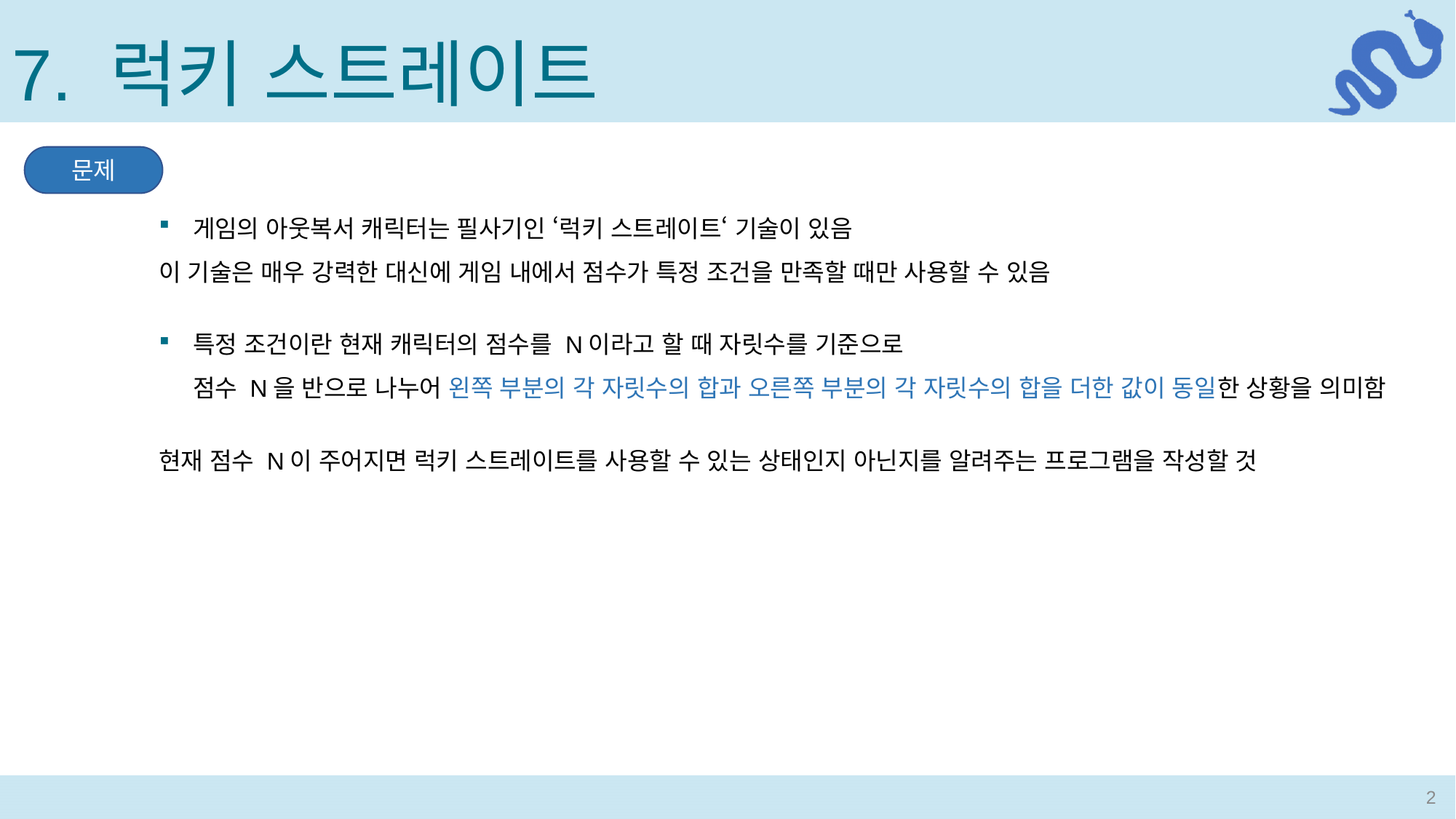

7. 럭키 스트레이트
문제
게임의 아웃복서 캐릭터는 필사기인 ‘럭키 스트레이트‘ 기술이 있음
이 기술은 매우 강력한 대신에 게임 내에서 점수가 특정 조건을 만족할 때만 사용할 수 있음

특정 조건이란 현재 캐릭터의 점수를 N이라고 할 때 자릿수를 기준으로
점수 N을 반으로 나누어 왼쪽 부분의 각 자릿수의 합과 오른쪽 부분의 각 자릿수의 합을 더한 값이 동일한 상황을 의미함

현재 점수 N이 주어지면 럭키 스트레이트를 사용할 수 있는 상태인지 아닌지를 알려주는 프로그램을 작성할 것
2